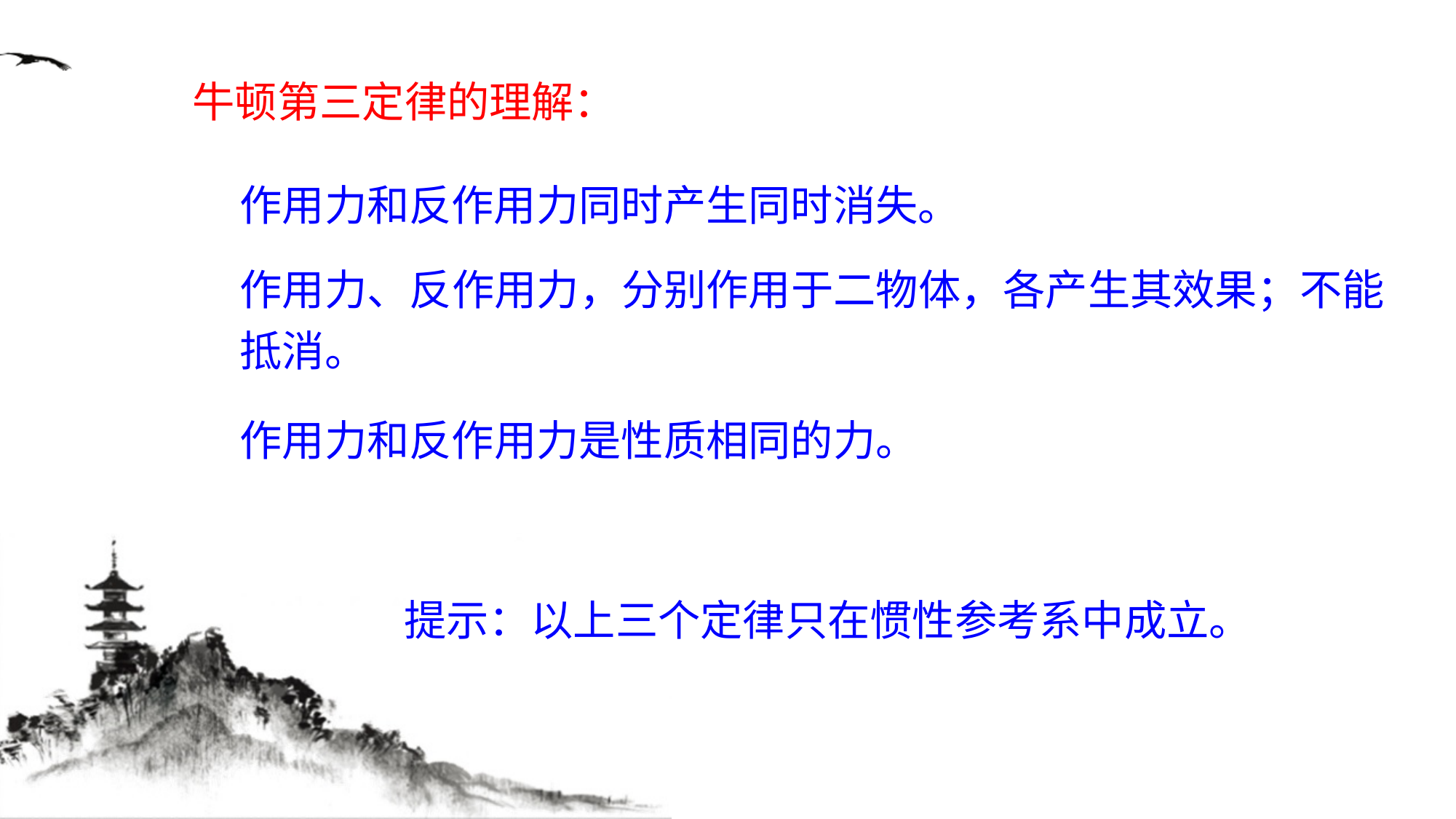

牛顿第三定律的理解：
作用力和反作用力同时产生同时消失。
作用力、反作用力，分别作用于二物体，各产生其效果；不能抵消。
作用力和反作用力是性质相同的力。
提示：以上三个定律只在惯性参考系中成立。